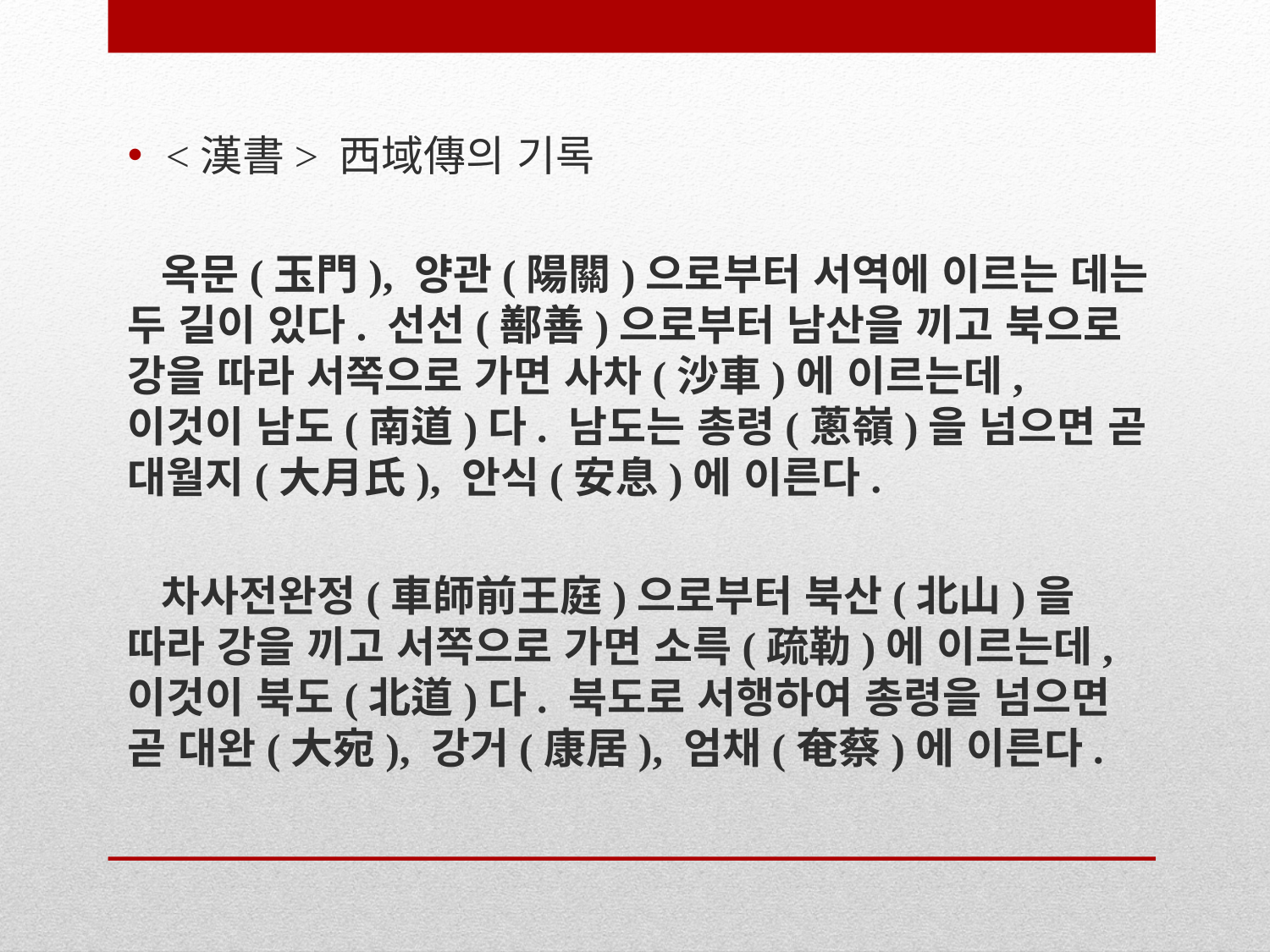

<漢書> 西域傳의 기록

  옥문(玉門), 양관(陽關)으로부터 서역에 이르는 데는 두 길이 있다. 선선(鄯善)으로부터 남산을 끼고 북으로 강을 따라 서쪽으로 가면 사차(沙車)에 이르는데, 이것이 남도(南道)다. 남도는 총령(蔥嶺)을 넘으면 곧 대월지(大月氏), 안식(安息)에 이른다.

  차사전완정(車師前王庭)으로부터 북산(北山)을 따라 강을 끼고 서쪽으로 가면 소륵(疏勒)에 이르는데, 이것이 북도(北道)다. 북도로 서행하여 총령을 넘으면 곧 대완(大宛), 강거(康居), 엄채(奄蔡)에 이른다.